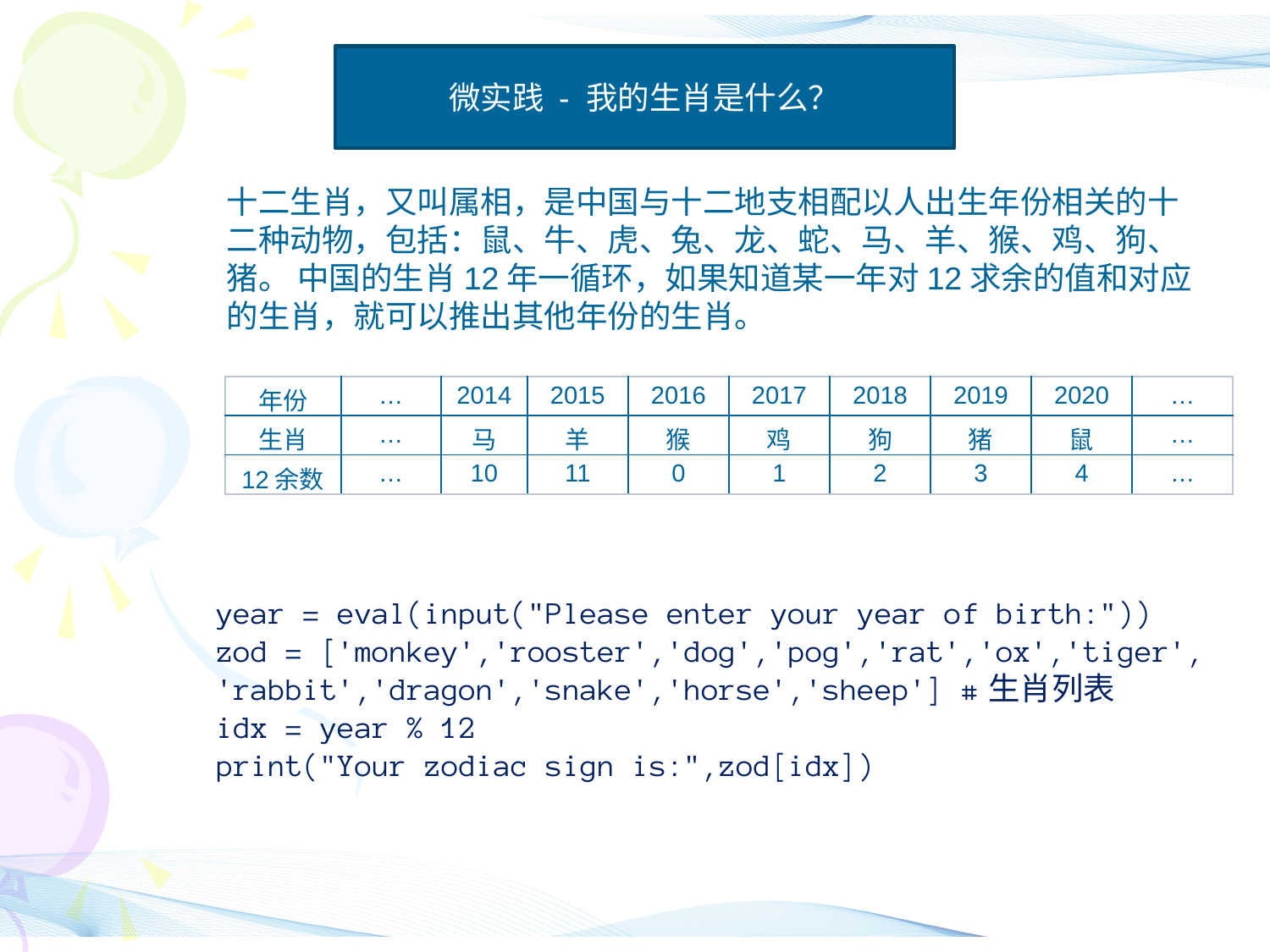

微实践 - 我的生肖是什么？
十二生肖，又叫属相，是中国与十二地支相配以人出生年份相关的十二种动物，包括：鼠、牛、虎、兔、龙、蛇、马、羊、猴、鸡、狗、猪。 中国的生肖12年一循环，如果知道某一年对12求余的值和对应的生肖，就可以推出其他年份的生肖。
| 年份 | … | 2014 | 2015 | 2016 | 2017 | 2018 | 2019 | 2020 | … |
| --- | --- | --- | --- | --- | --- | --- | --- | --- | --- |
| 生肖 | … | 马 | 羊 | 猴 | 鸡 | 狗 | 猪 | 鼠 | … |
| 12余数 | … | 10 | 11 | 0 | 1 | 2 | 3 | 4 | … |
year = eval(input("Please enter your year of birth:"))
zod = ['monkey','rooster','dog','pog','rat','ox','tiger','rabbit','dragon','snake','horse','sheep'] #生肖列表
idx = year % 12
print("Your zodiac sign is:",zod[idx])